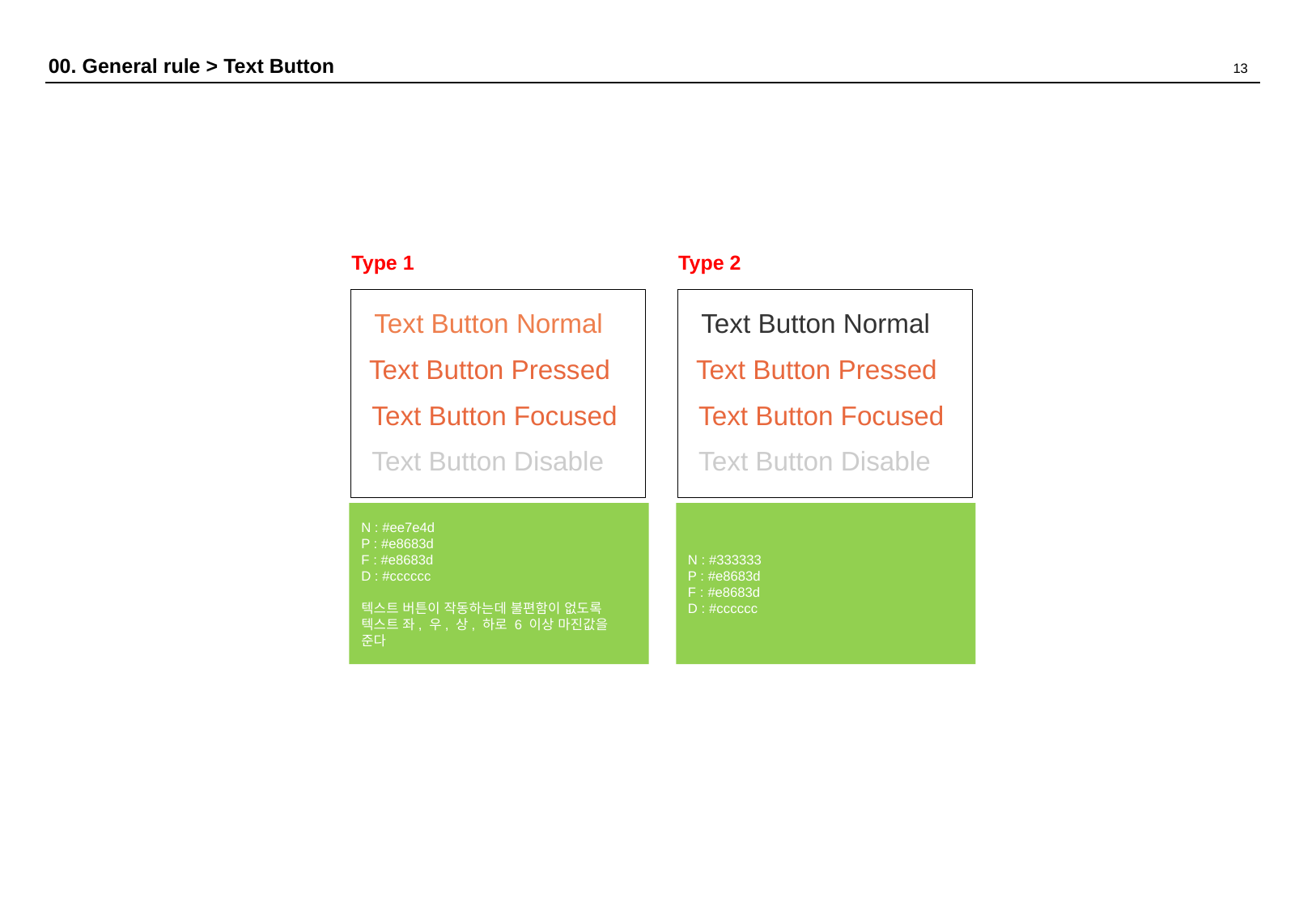

00. General rule > Text Button
Type 1
Type 2

Text Button Normal
Text Button Normal
Text Button Pressed
Text Button Pressed
Text Button Focused

Text Button Focused

Text Button Disable
Text Button Disable
N : #ee7e4d
P : #e8683d
F : #e8683d
D : #cccccc

텍스트 버튼이 작동하는데 불편함이 없도록 텍스트 좌, 우, 상, 하로 6 이상 마진값을 준다
N : #333333
P : #e8683d
F : #e8683d
D : #cccccc